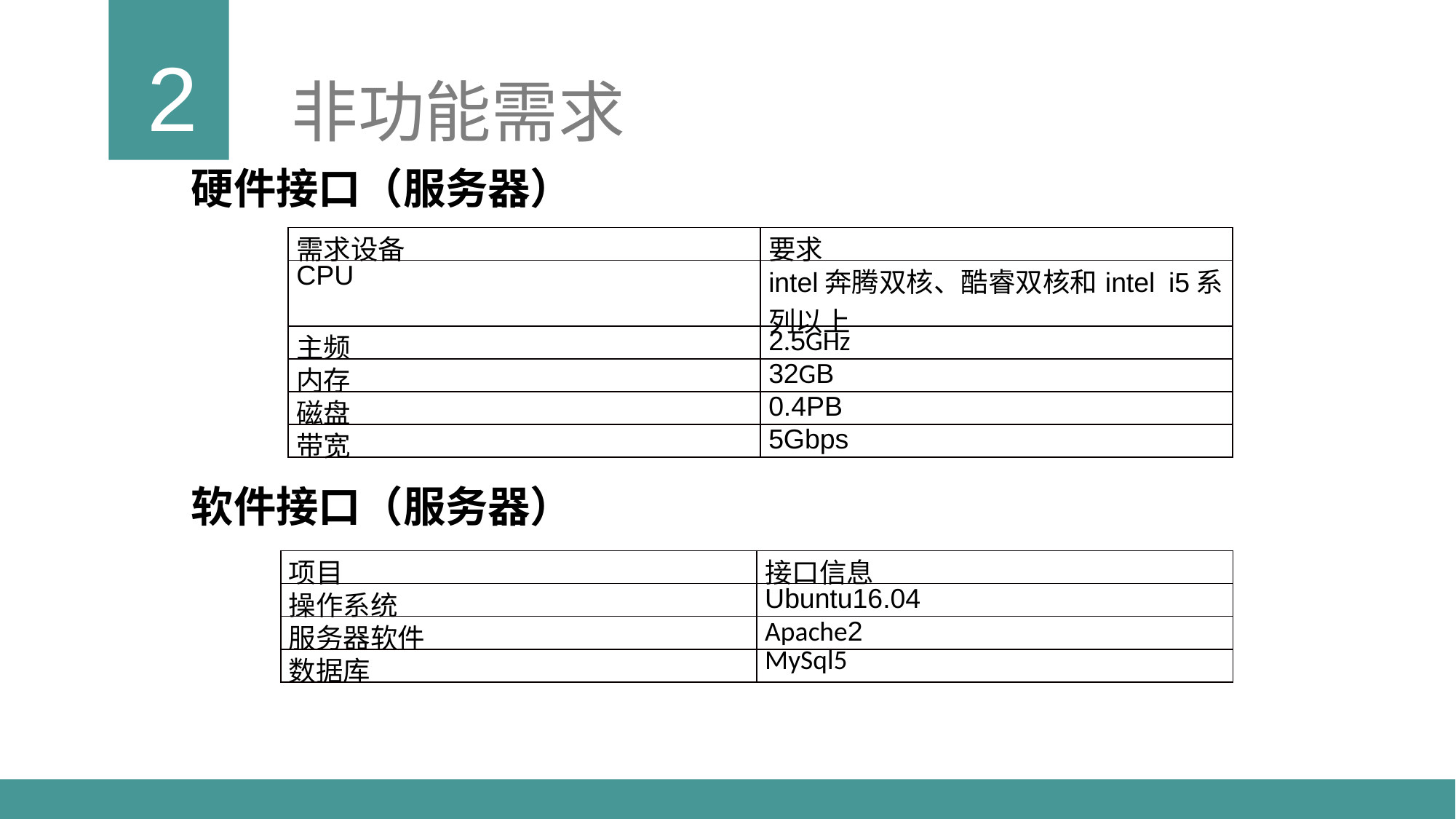

2
非功能需求
硬件接口（服务器）
| 需求设备 | 要求 |
| --- | --- |
| CPU | intel奔腾双核、酷睿双核和intel i5系列以上 |
| 主频 | 2.5GHz |
| 内存 | 32GB |
| 磁盘 | 0.4PB |
| 带宽 | 5Gbps |
软件接口（服务器）
| 项目 | 接口信息 |
| --- | --- |
| 操作系统 | Ubuntu16.04 |
| 服务器软件 | Apache2 |
| 数据库 | MySql5 |